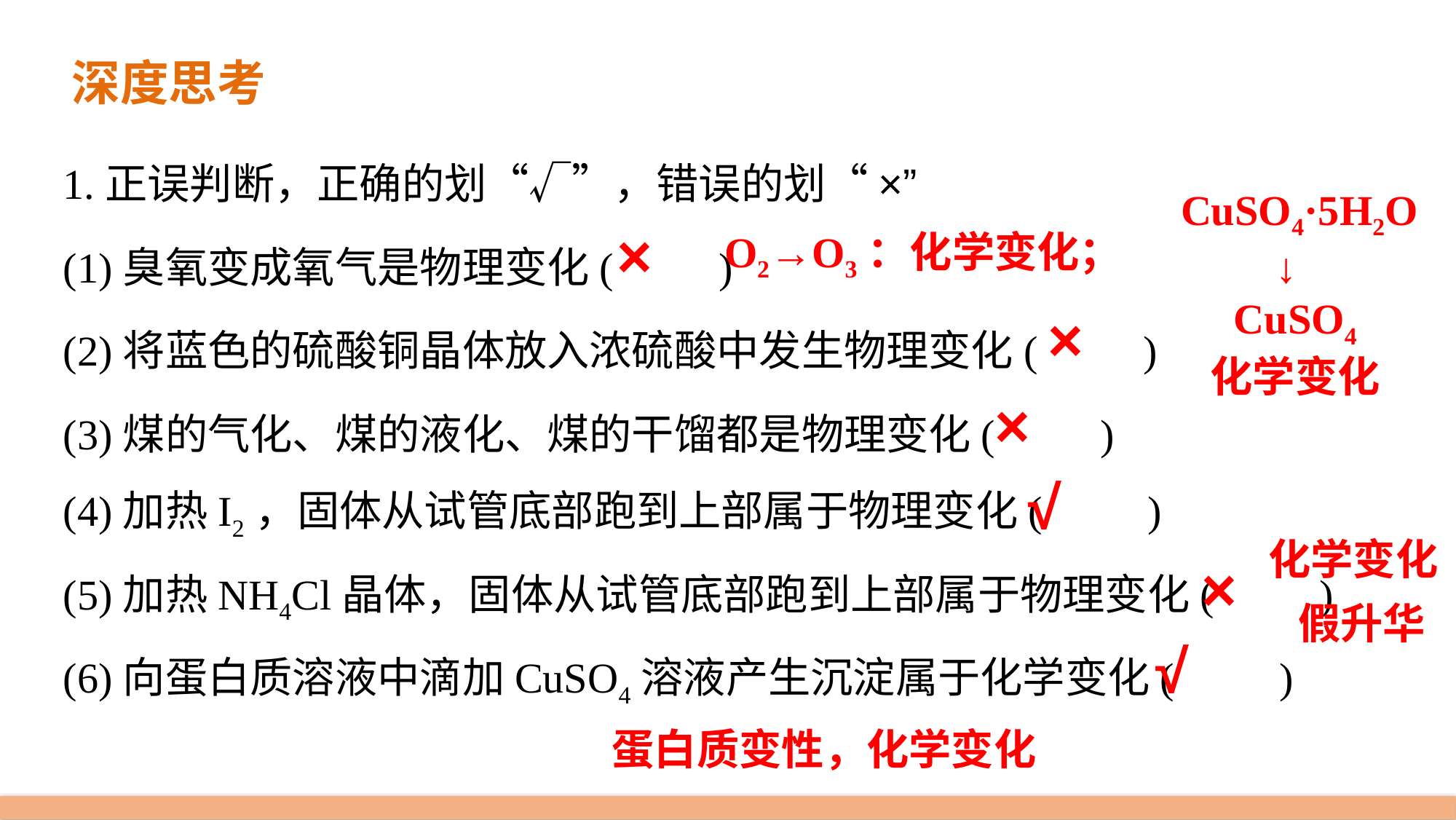

深度思考
1.正误判断，正确的划“√”，错误的划“×”
(1)臭氧变成氧气是物理变化(　　)
(2)将蓝色的硫酸铜晶体放入浓硫酸中发生物理变化(　　)
(3)煤的气化、煤的液化、煤的干馏都是物理变化(　　)
(4)加热I2，固体从试管底部跑到上部属于物理变化(　　)
(5)加热NH4Cl晶体，固体从试管底部跑到上部属于物理变化(　　)
(6)向蛋白质溶液中滴加CuSO4溶液产生沉淀属于化学变化(　　)
CuSO4·5H2O
         ↓
     CuSO4
  化学变化
×
O2→O3：化学变化；
×
×
√
化学变化
  假升华
×
√
蛋白质变性，化学变化